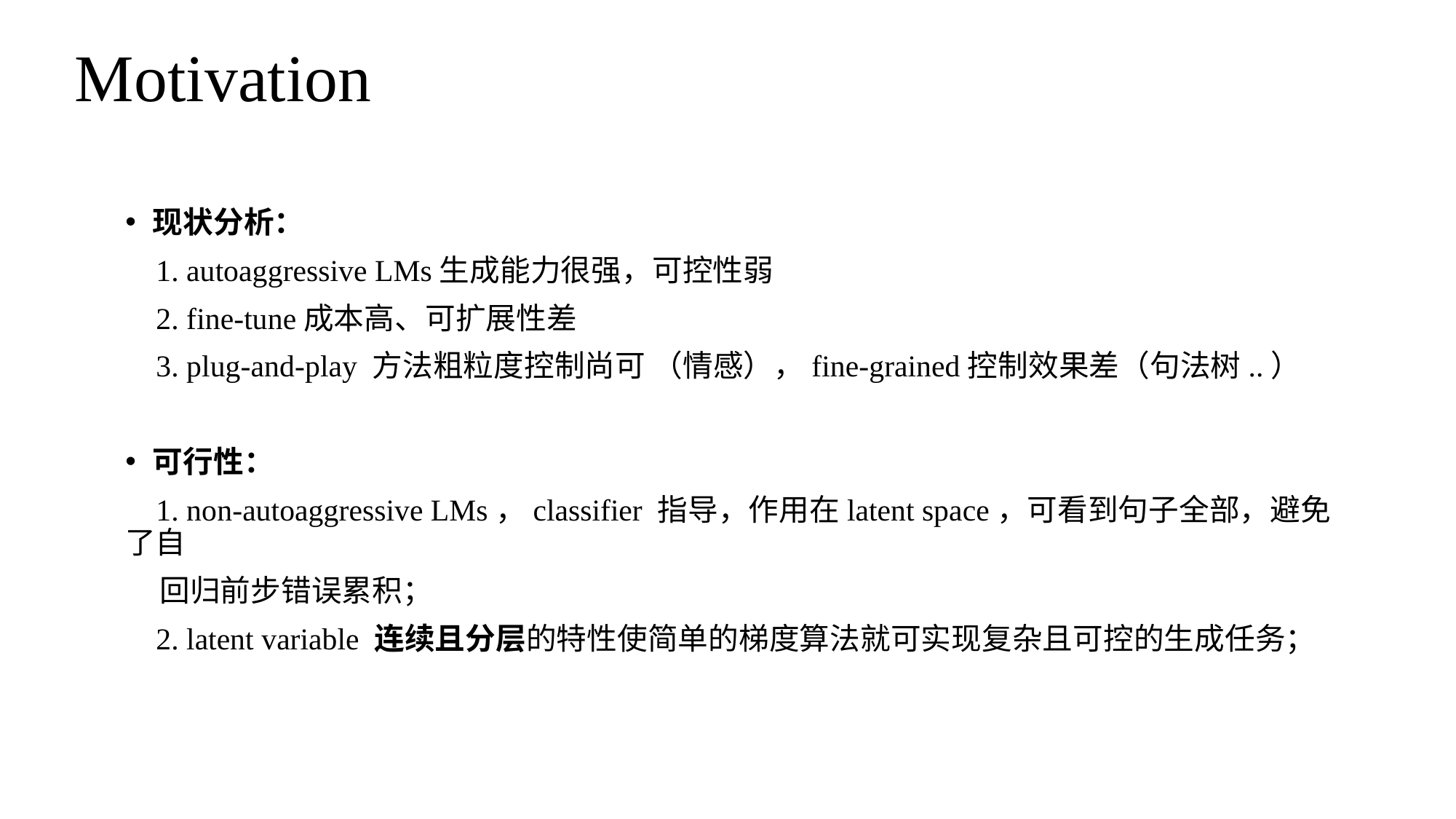

# Motivation

现状分析：
    1. autoaggressive LMs生成能力很强，可控性弱
    2. fine-tune成本高、可扩展性差
    3. plug-and-play 方法粗粒度控制尚可 （情感），fine-grained控制效果差（句法树..）

可行性：
    1. non-autoaggressive LMs，classifier 指导，作用在latent space，可看到句子全部，避免了自
    回归前步错误累积；
    2. latent variable 连续且分层的特性使简单的梯度算法就可实现复杂且可控的生成任务；